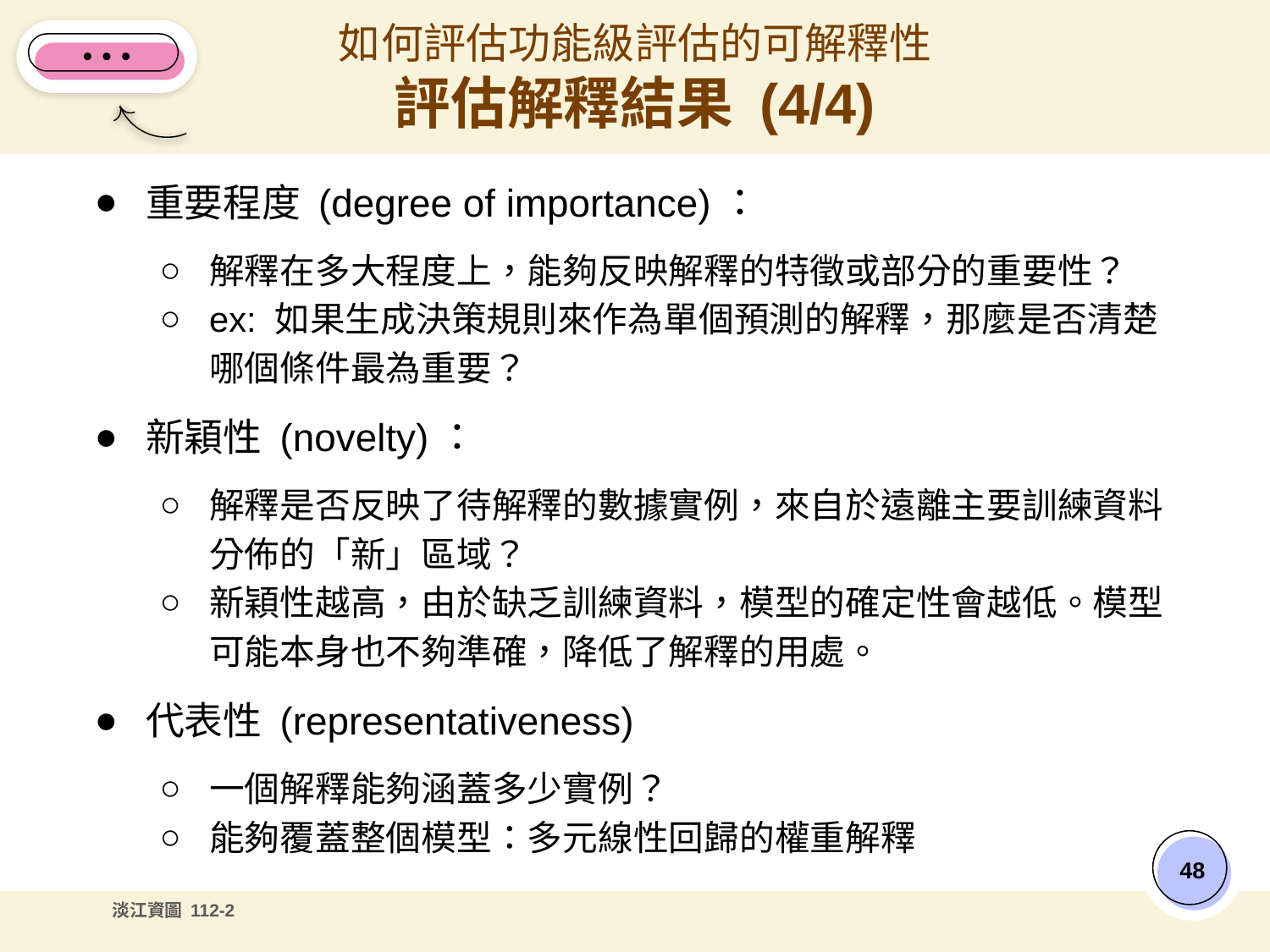

# 如何評估功能級評估的可解釋性
評估解釋結果 (4/4)
重要程度 (degree of importance)：
解釋在多大程度上，能夠反映解釋的特徵或部分的重要性？
ex: 如果生成決策規則來作為單個預測的解釋，那麼是否清楚哪個條件最為重要？
新穎性 (novelty)：
解釋是否反映了待解釋的數據實例，來自於遠離主要訓練資料分佈的「新」區域？
新穎性越高，由於缺乏訓練資料，模型的確定性會越低。模型可能本身也不夠準確，降低了解釋的用處。
代表性 (representativeness)
一個解釋能夠涵蓋多少實例？
能夠覆蓋整個模型：多元線性回歸的權重解釋
48